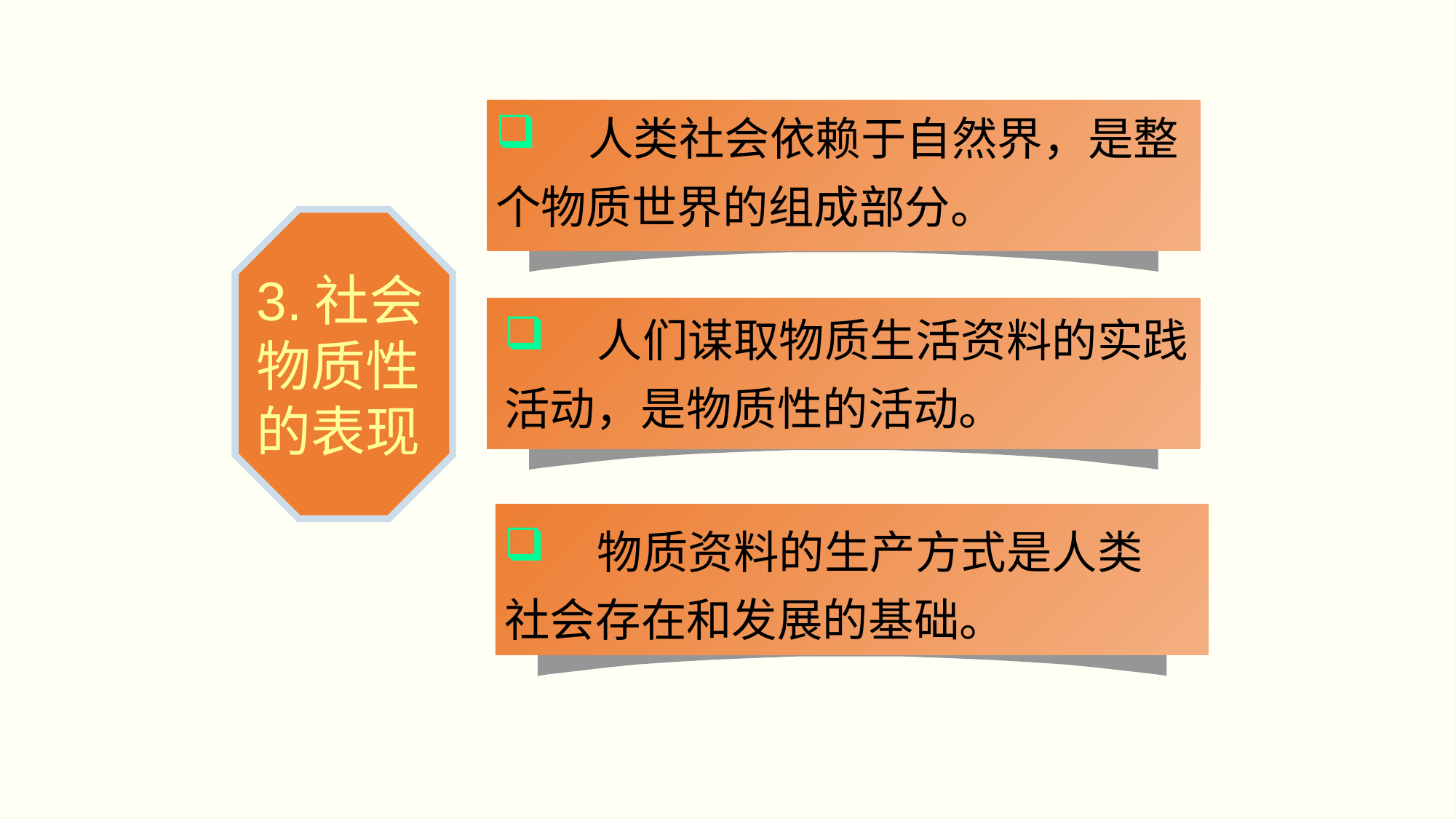

人类社会依赖于自然界，是整个物质世界的组成部分。

3.社会
物质性
的表现
    人们谋取物质生活资料的实践活动，是物质性的活动。

    物质资料的生产方式是人类社会存在和发展的基础。